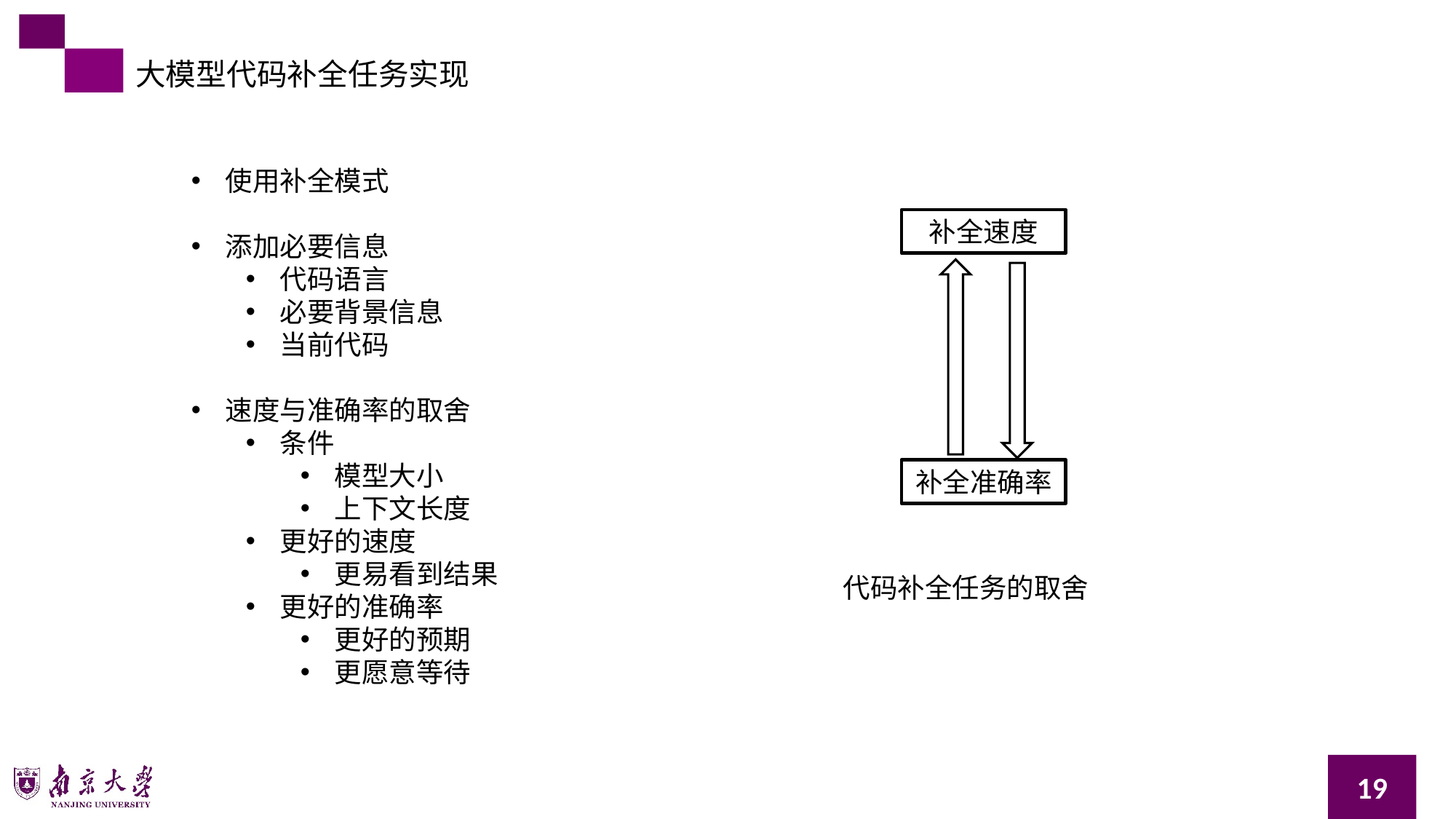

大模型代码补全任务实现
使用补全模式

添加必要信息
代码语言
必要背景信息
当前代码

速度与准确率的取舍
条件
模型大小
上下文长度
更好的速度
更易看到结果
更好的准确率
更好的预期
更愿意等待

补全速度

补全准确率
代码补全任务的取舍
19